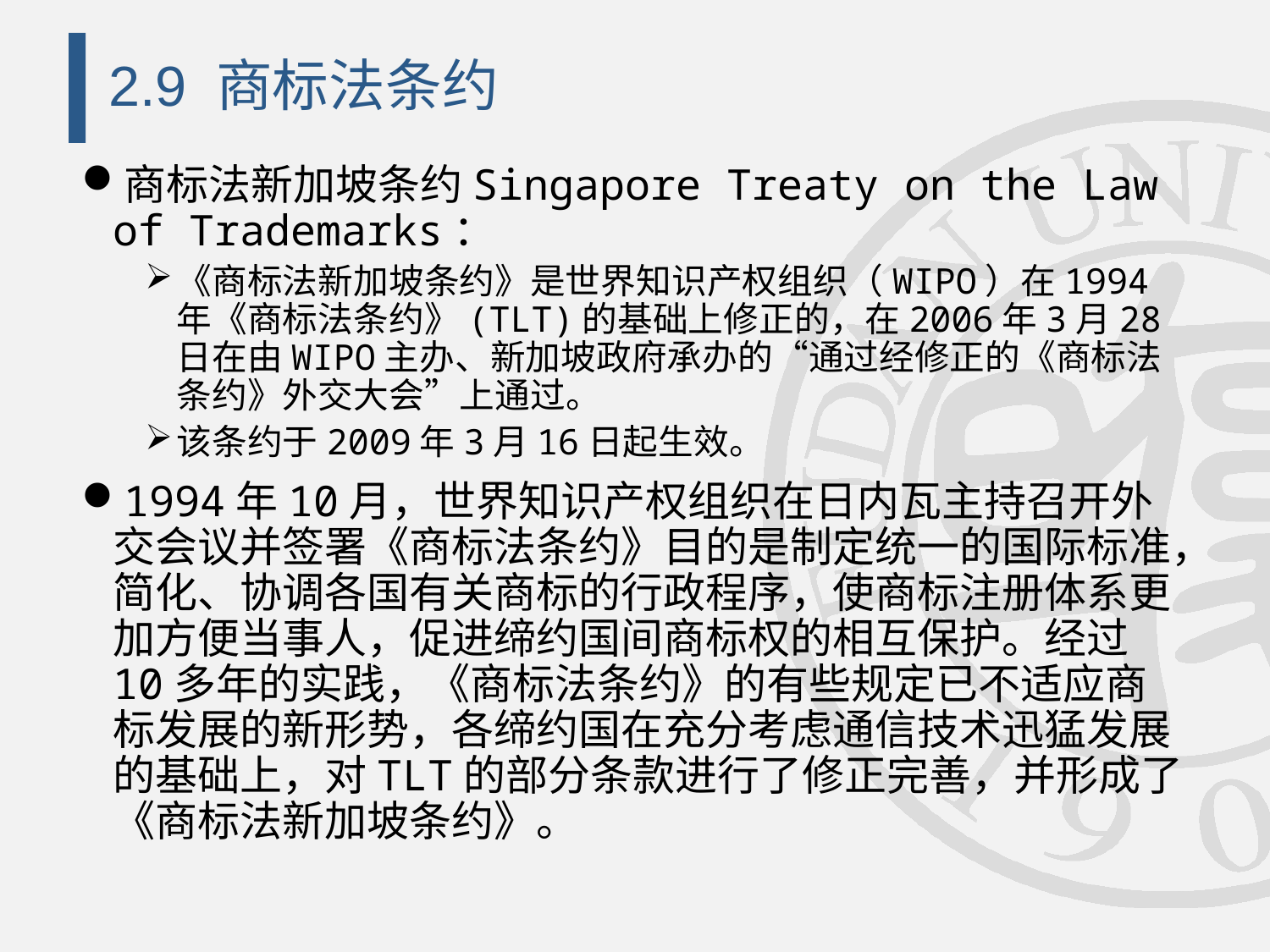

# 2.9 商标法条约
商标法新加坡条约Singapore Treaty on the Law of Trademarks：
《商标法新加坡条约》是世界知识产权组织（WIPO）在1994年《商标法条约》(TLT)的基础上修正的，在2006年3月28日在由WIPO主办、新加坡政府承办的“通过经修正的《商标法条约》外交大会”上通过。
该条约于2009年3月16日起生效。
1994年10月，世界知识产权组织在日内瓦主持召开外交会议并签署《商标法条约》目的是制定统一的国际标准，简化、协调各国有关商标的行政程序，使商标注册体系更加方便当事人，促进缔约国间商标权的相互保护。经过10多年的实践，《商标法条约》的有些规定已不适应商标发展的新形势，各缔约国在充分考虑通信技术迅猛发展的基础上，对TLT的部分条款进行了修正完善，并形成了《商标法新加坡条约》。